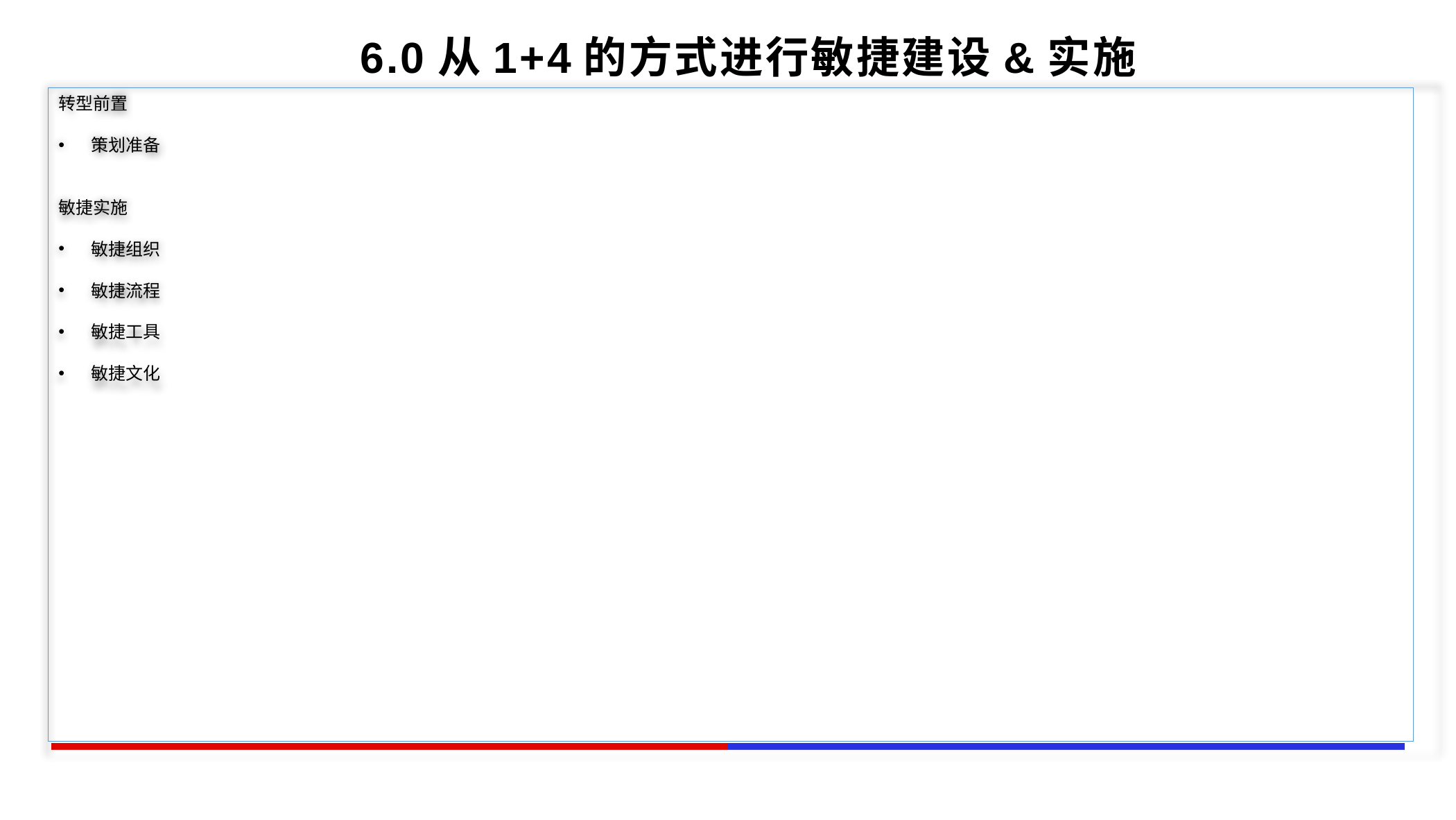

6.0从1+4的方式进行敏捷建设&实施
转型前置

策划准备

敏捷实施

敏捷组织

敏捷流程

敏捷工具

敏捷文化